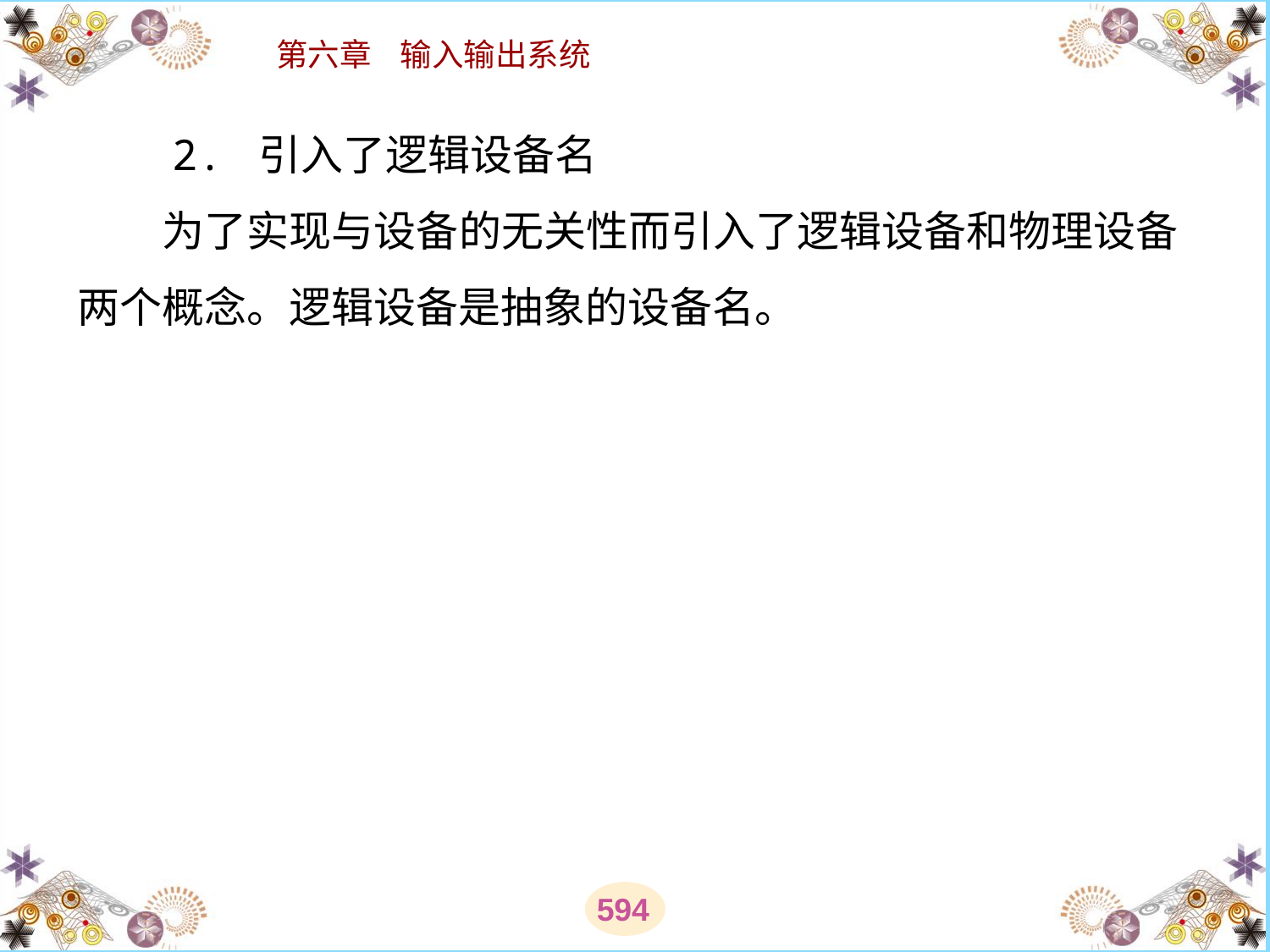

# 2. 引入了逻辑设备名 　　为了实现与设备的无关性而引入了逻辑设备和物理设备两个概念。逻辑设备是抽象的设备名。